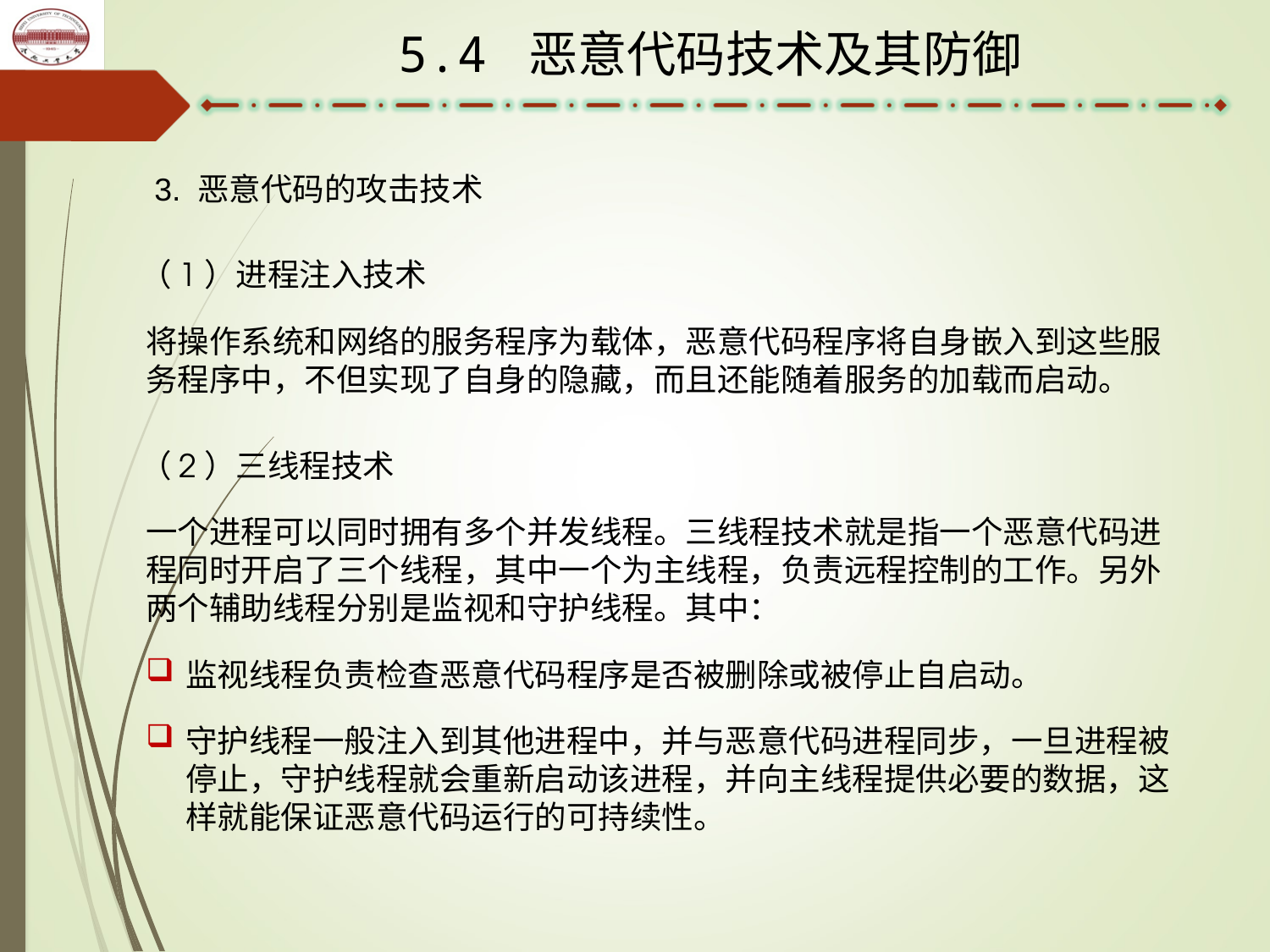

5.4 恶意代码技术及其防御
3. 恶意代码的攻击技术
（1）进程注入技术
将操作系统和网络的服务程序为载体，恶意代码程序将自身嵌入到这些服务程序中，不但实现了自身的隐藏，而且还能随着服务的加载而启动。
（2）三线程技术
一个进程可以同时拥有多个并发线程。三线程技术就是指一个恶意代码进程同时开启了三个线程，其中一个为主线程，负责远程控制的工作。另外两个辅助线程分别是监视和守护线程。其中：
监视线程负责检查恶意代码程序是否被删除或被停止自启动。
守护线程一般注入到其他进程中，并与恶意代码进程同步，一旦进程被停止，守护线程就会重新启动该进程，并向主线程提供必要的数据，这样就能保证恶意代码运行的可持续性。